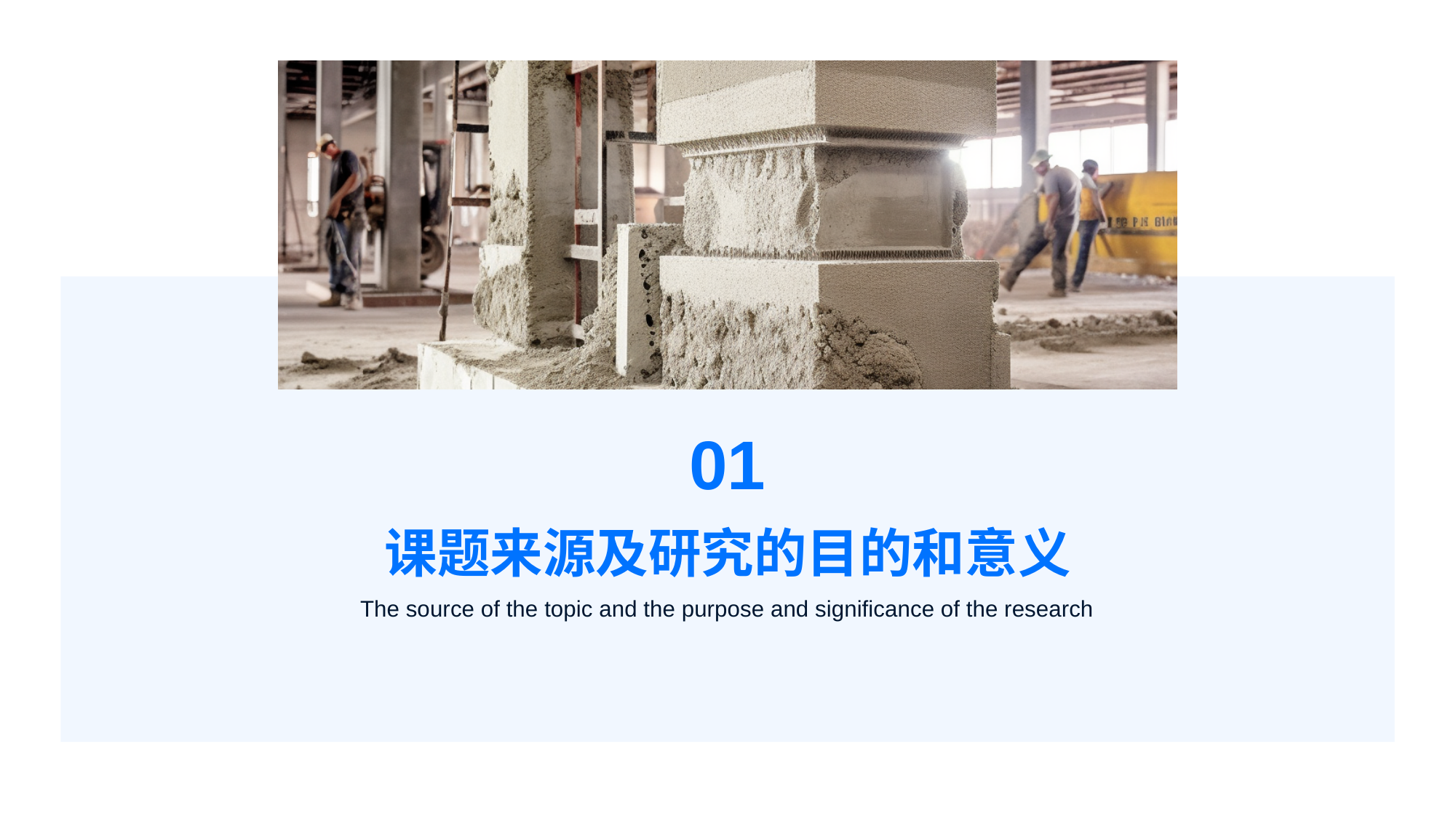

01
课题来源及研究的目的和意义
The source of the topic and the purpose and significance of the research